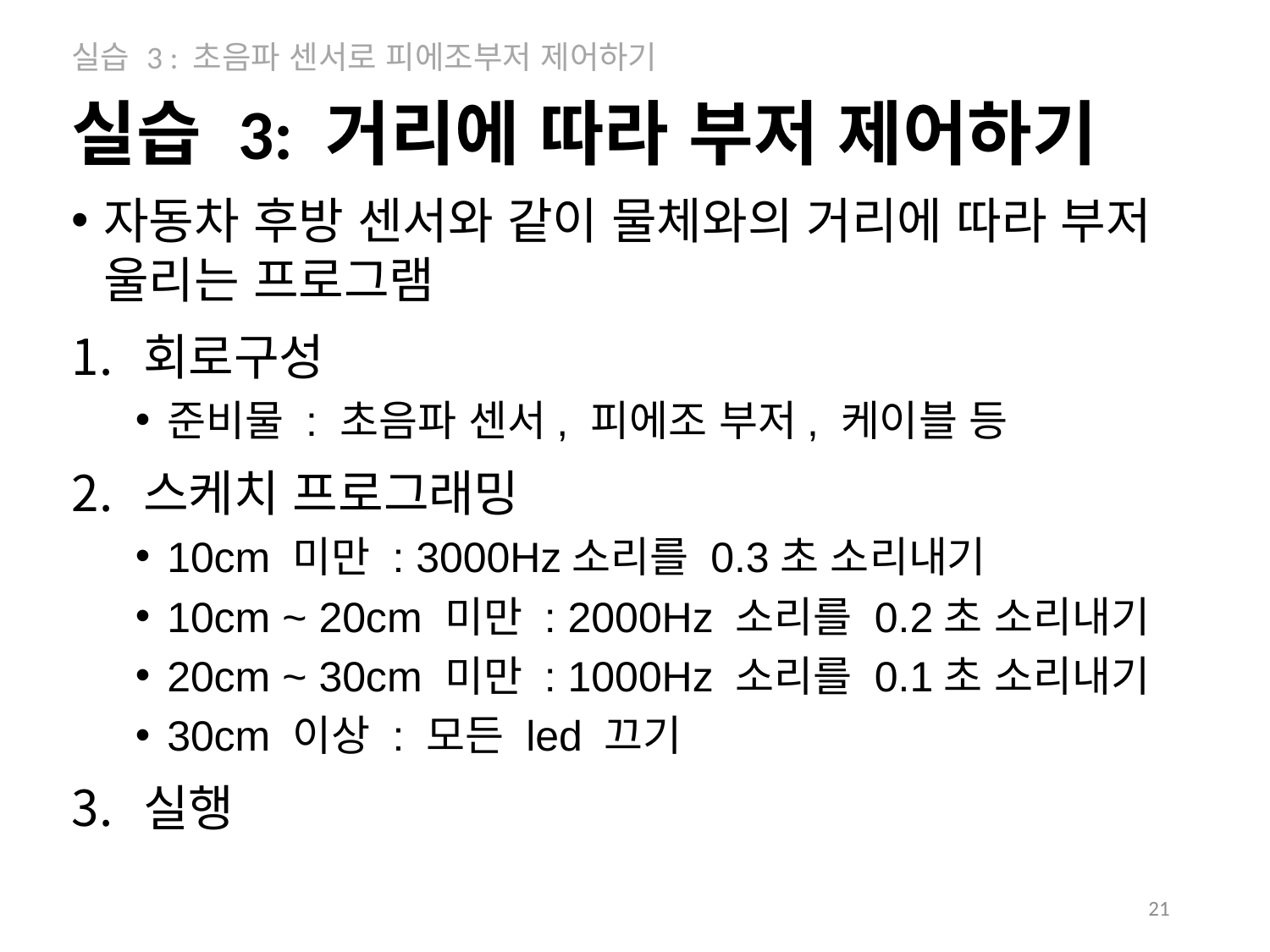

실습 3 : 초음파 센서로 피에조부저 제어하기
# 실습 3: 거리에 따라 부저 제어하기
자동차 후방 센서와 같이 물체와의 거리에 따라 부저 울리는 프로그램
회로구성
준비물 : 초음파 센서, 피에조 부저, 케이블 등
스케치 프로그래밍
10cm 미만 : 3000Hz소리를 0.3초 소리내기
10cm ~ 20cm 미만 : 2000Hz 소리를 0.2초 소리내기
20cm ~ 30cm 미만 : 1000Hz 소리를 0.1초 소리내기
30cm 이상 : 모든 led 끄기
실행

21